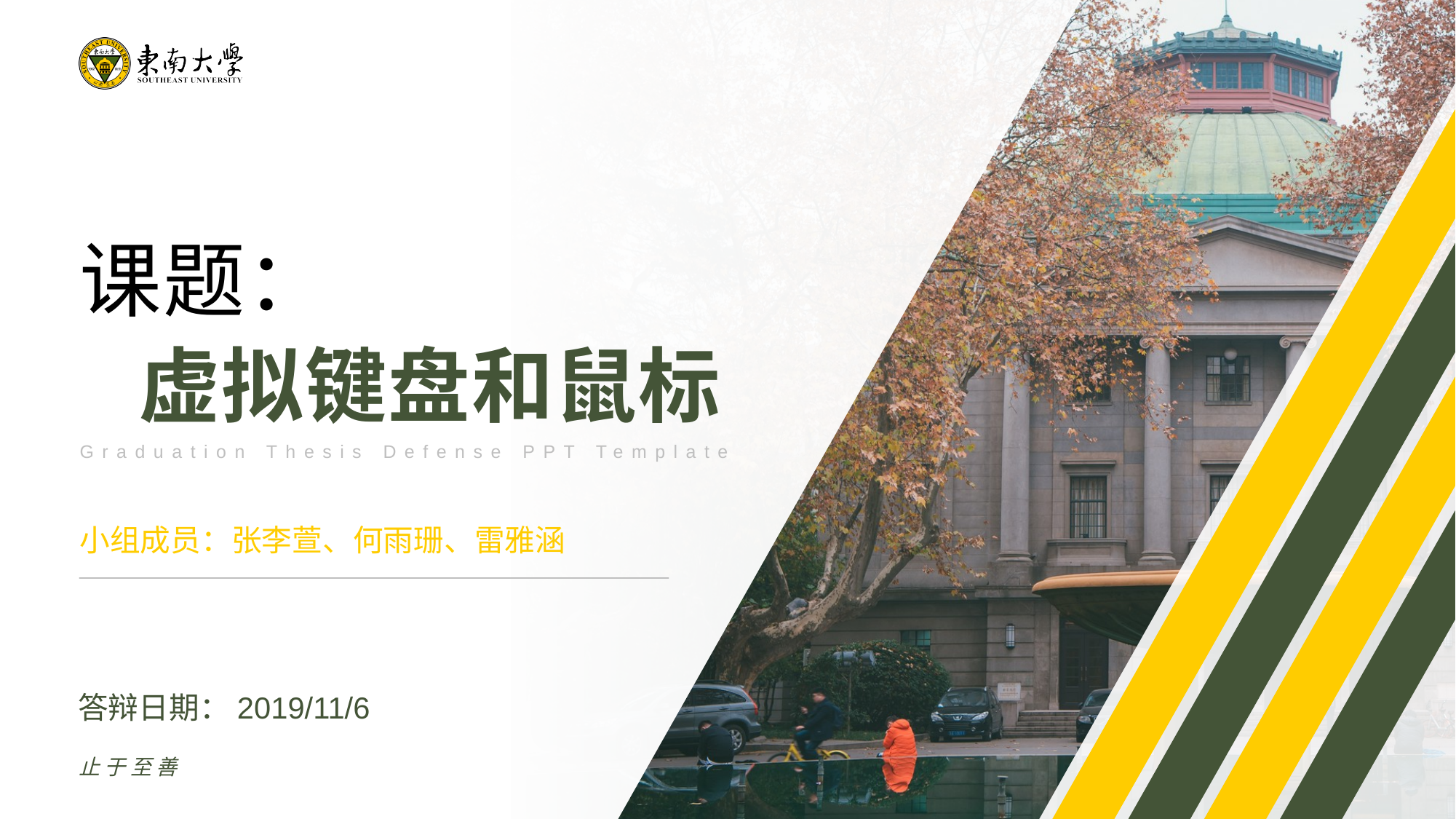

课题：
虚拟键盘和鼠标
Graduation Thesis Defense PPT Template
小组成员：张李萱、何雨珊、雷雅涵
答辩日期：2019/11/6
止于至善